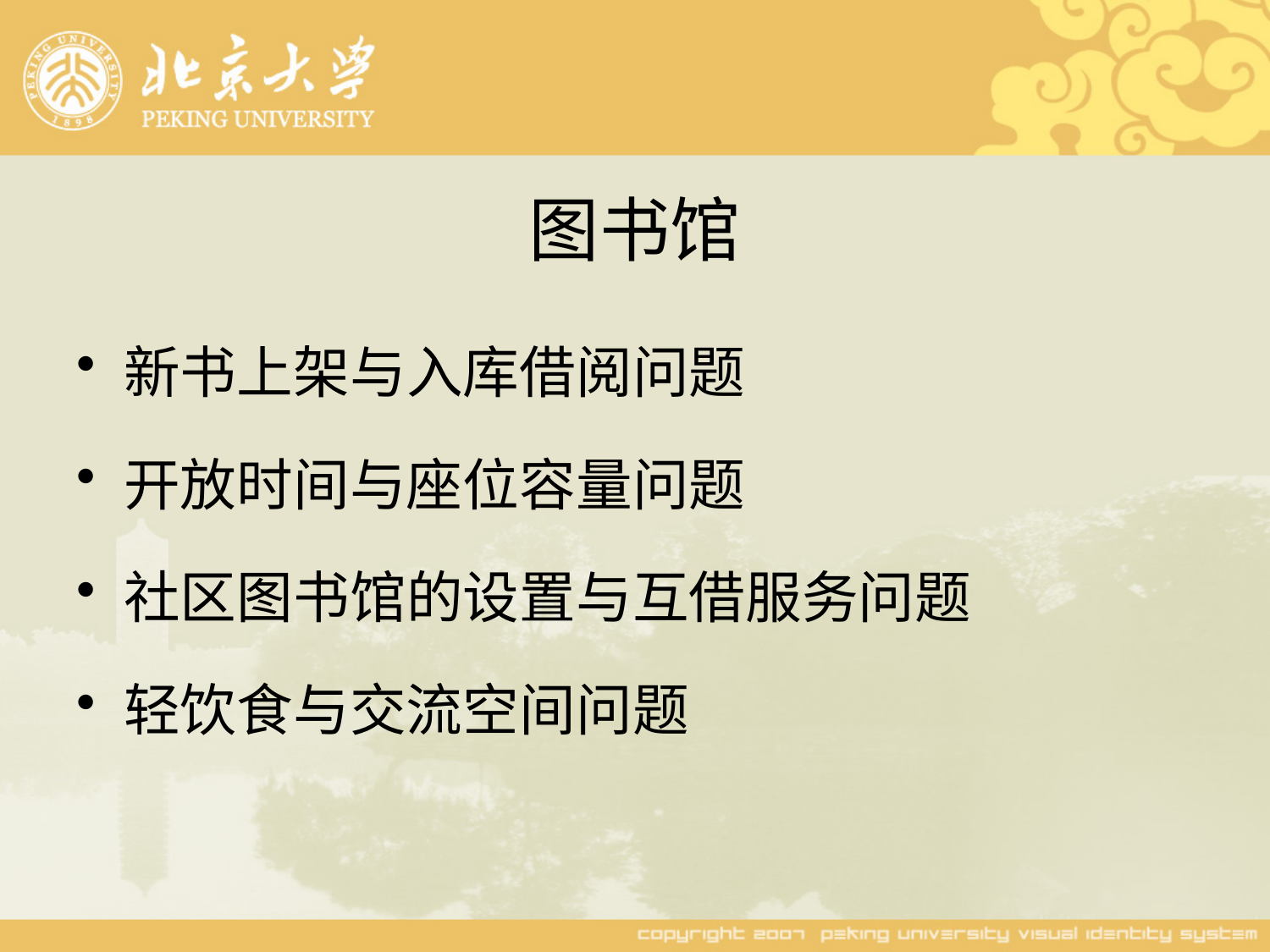

# 图书馆
新书上架与入库借阅问题
开放时间与座位容量问题
社区图书馆的设置与互借服务问题
轻饮食与交流空间问题